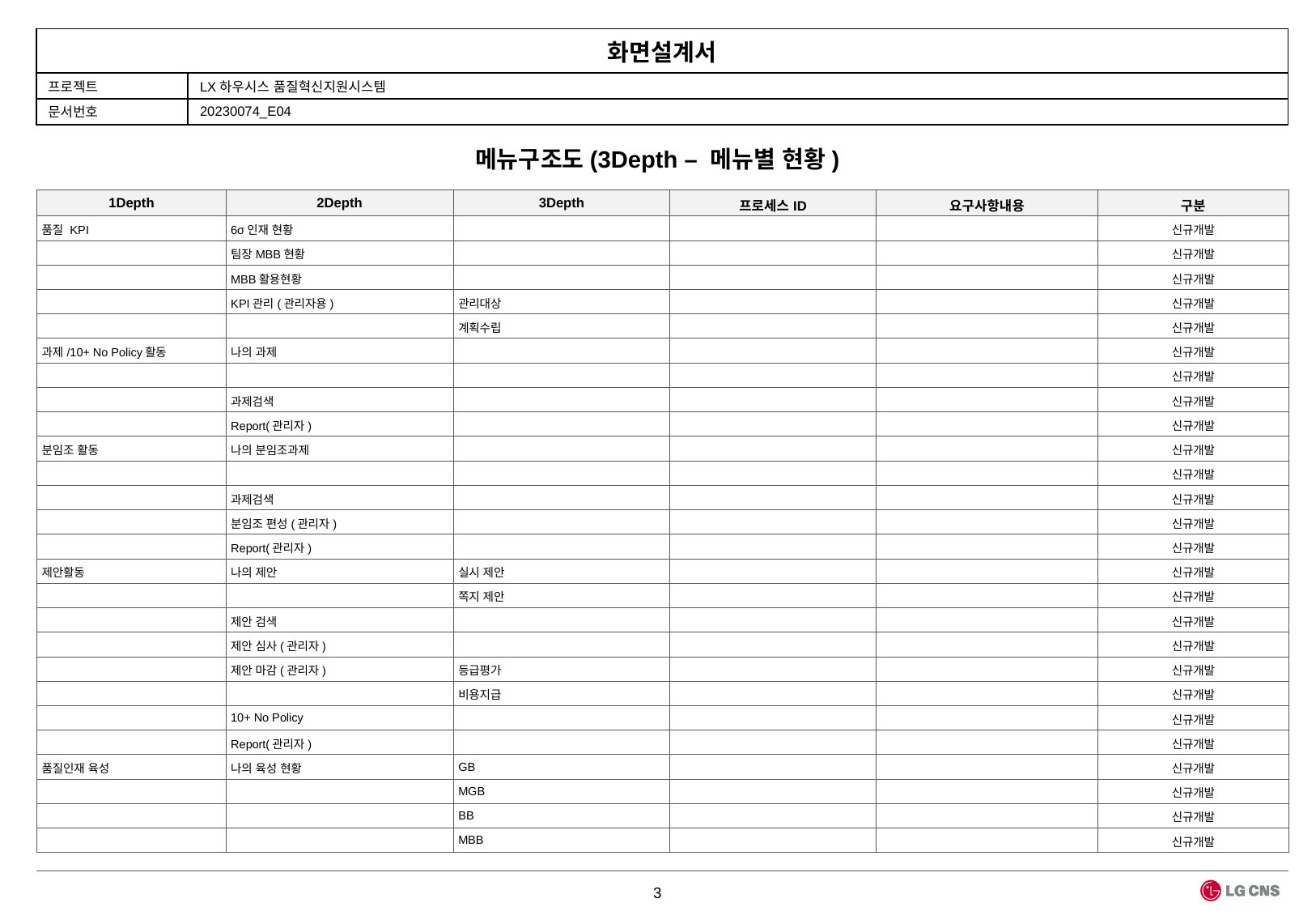

메뉴구조도(3Depth – 메뉴별 현황)
| 1Depth | 2Depth | 3Depth | 프로세스ID | 요구사항내용 | 구분 |
| --- | --- | --- | --- | --- | --- |
| 품질 KPI | 6σ인재 현황 |  |  |  | 신규개발 |
|  | 팀장MBB현황 |  |  |  | 신규개발 |
|  | MBB활용현황 |  |  |  | 신규개발 |
|  | KPI관리(관리자용) | 관리대상 |  |  | 신규개발 |
|  |  | 계획수립 |  |  | 신규개발 |
| 과제/10+ No Policy활동 | 나의 과제 |  |  |  | 신규개발 |
|  |  |  |  |  | 신규개발 |
|  | 과제검색 |  |  |  | 신규개발 |
|  | Report(관리자) |  |  |  | 신규개발 |
| 분임조 활동 | 나의 분임조과제 |  |  |  | 신규개발 |
|  |  |  |  |  | 신규개발 |
|  | 과제검색 |  |  |  | 신규개발 |
|  | 분임조 편성(관리자) |  |  |  | 신규개발 |
|  | Report(관리자) |  |  |  | 신규개발 |
| 제안활동 | 나의 제안 | 실시 제안 |  |  | 신규개발 |
|  |  | 쪽지 제안 |  |  | 신규개발 |
|  | 제안 검색 |  |  |  | 신규개발 |
|  | 제안 심사(관리자) |  |  |  | 신규개발 |
|  | 제안 마감(관리자) | 등급평가 |  |  | 신규개발 |
|  |  | 비용지급 |  |  | 신규개발 |
|  | 10+ No Policy |  |  |  | 신규개발 |
|  | Report(관리자) |  |  |  | 신규개발 |
| 품질인재 육성 | 나의 육성 현황 | GB |  |  | 신규개발 |
|  |  | MGB |  |  | 신규개발 |
|  |  | BB |  |  | 신규개발 |
|  |  | MBB |  |  | 신규개발 |